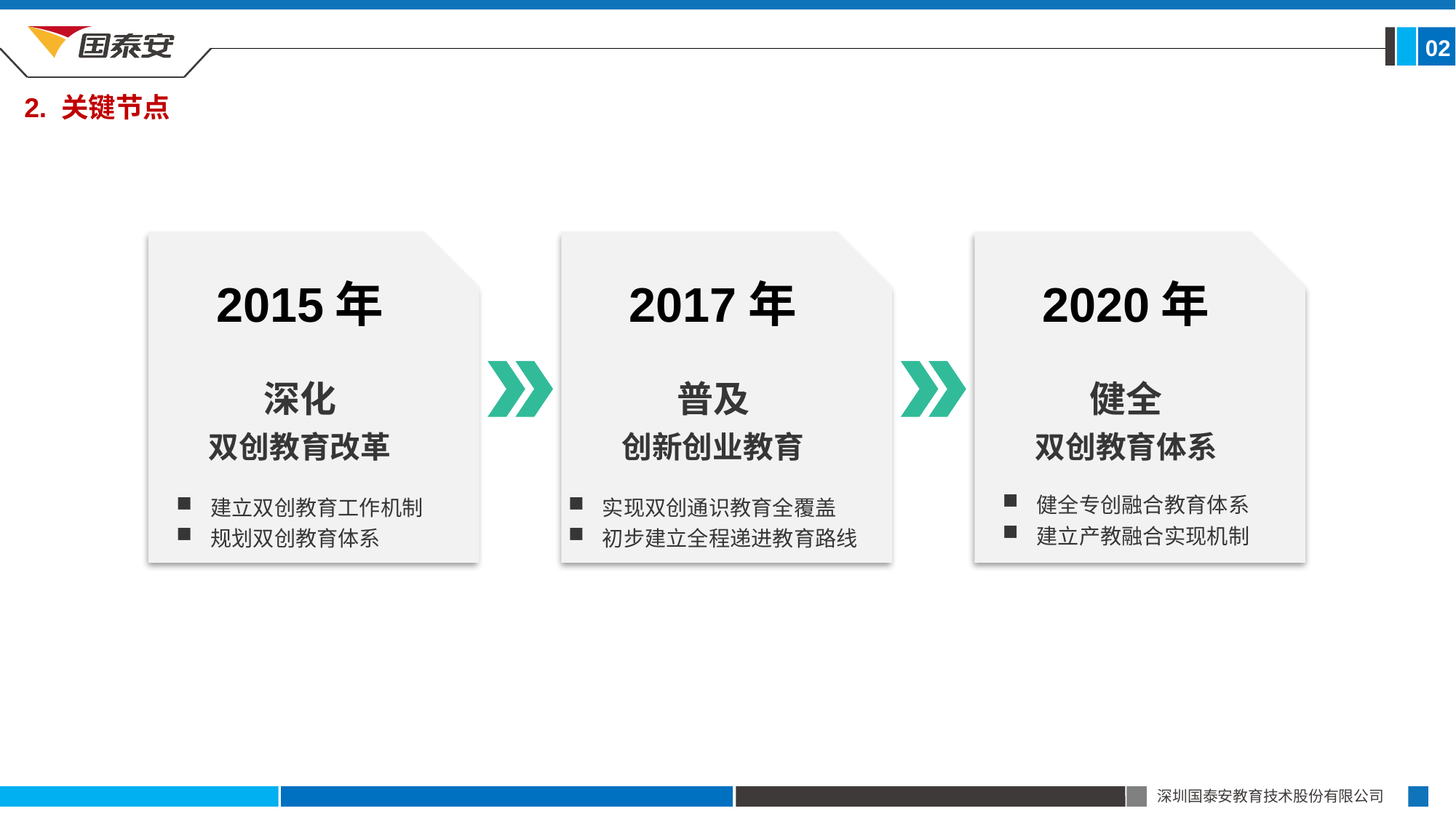

02
2. 关键节点
2020年

健全
双创教育体系

健全专创融合教育体系
建立产教融合实现机制
2017年

普及
创新创业教育

实现双创通识教育全覆盖
初步建立全程递进教育路线
2015年

深化
双创教育改革

建立双创教育工作机制
规划双创教育体系